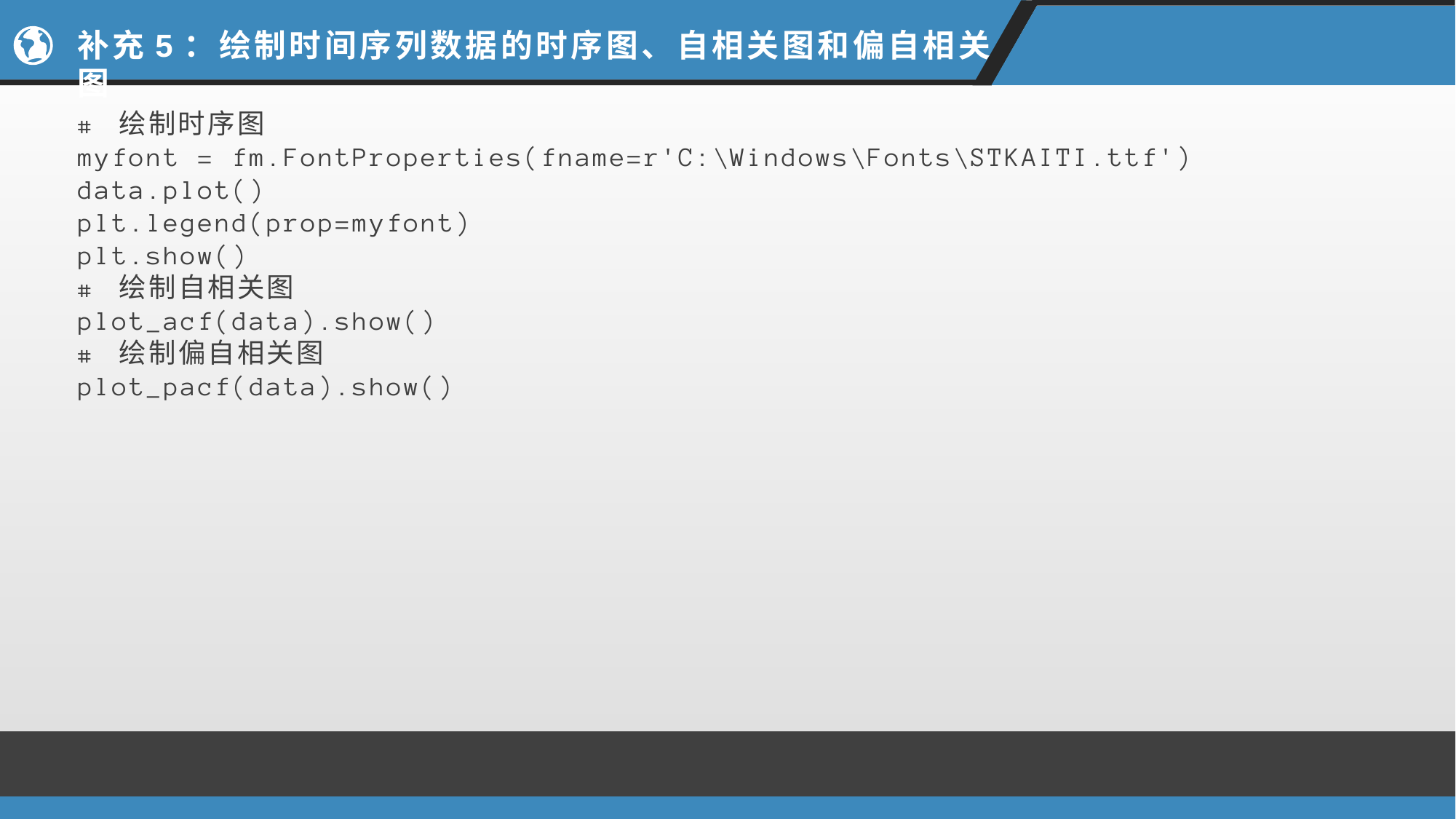

# 补充5：绘制时间序列数据的时序图、自相关图和偏自相关图

# 绘制时序图
myfont = fm.FontProperties(fname=r'C:\Windows\Fonts\STKAITI.ttf')
data.plot()
plt.legend(prop=myfont)
plt.show()
# 绘制自相关图
plot_acf(data).show()
# 绘制偏自相关图
plot_pacf(data).show()